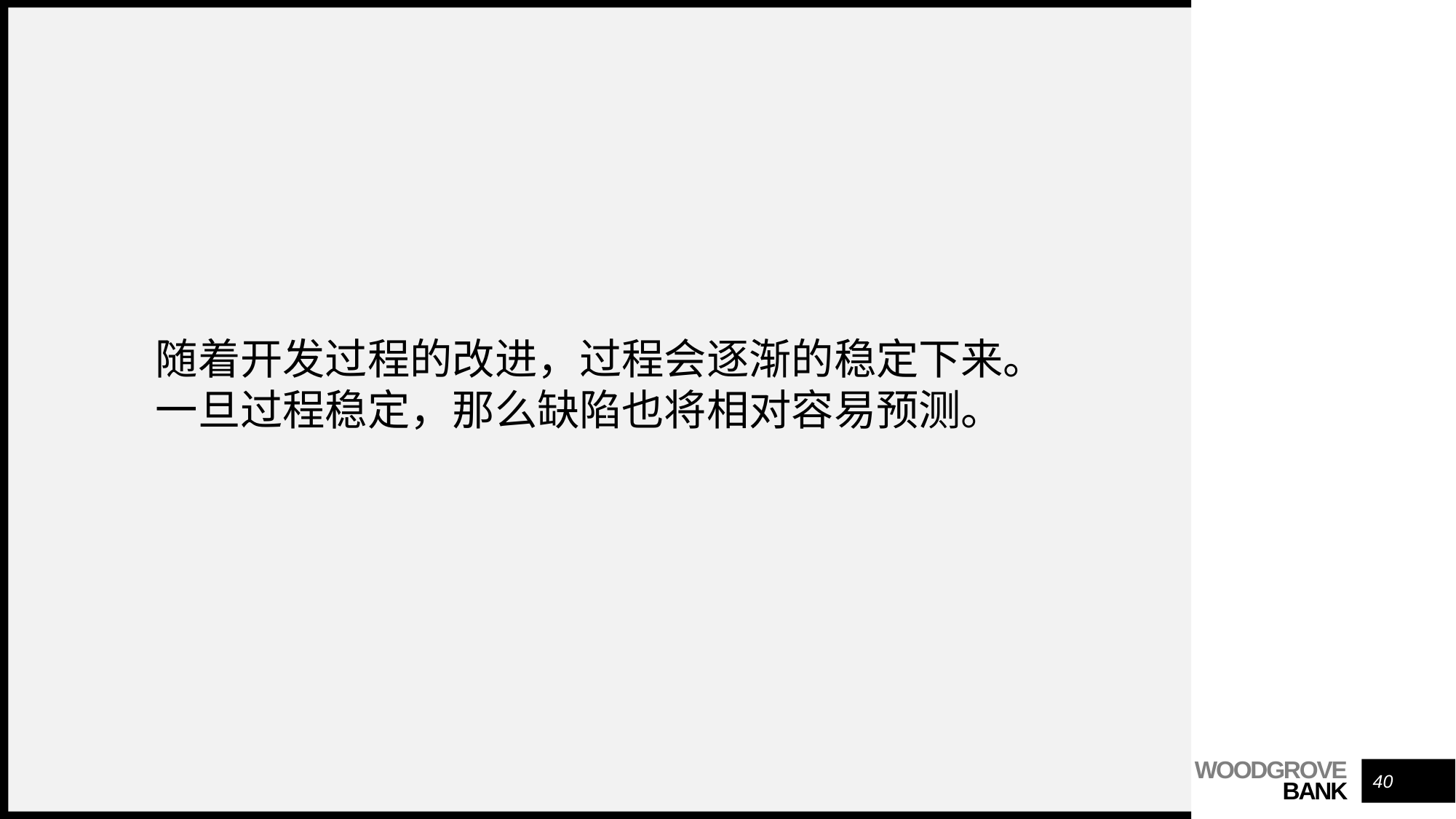

随着开发过程的改进，过程会逐渐的稳定下来。
一旦过程稳定，那么缺陷也将相对容易预测。

40